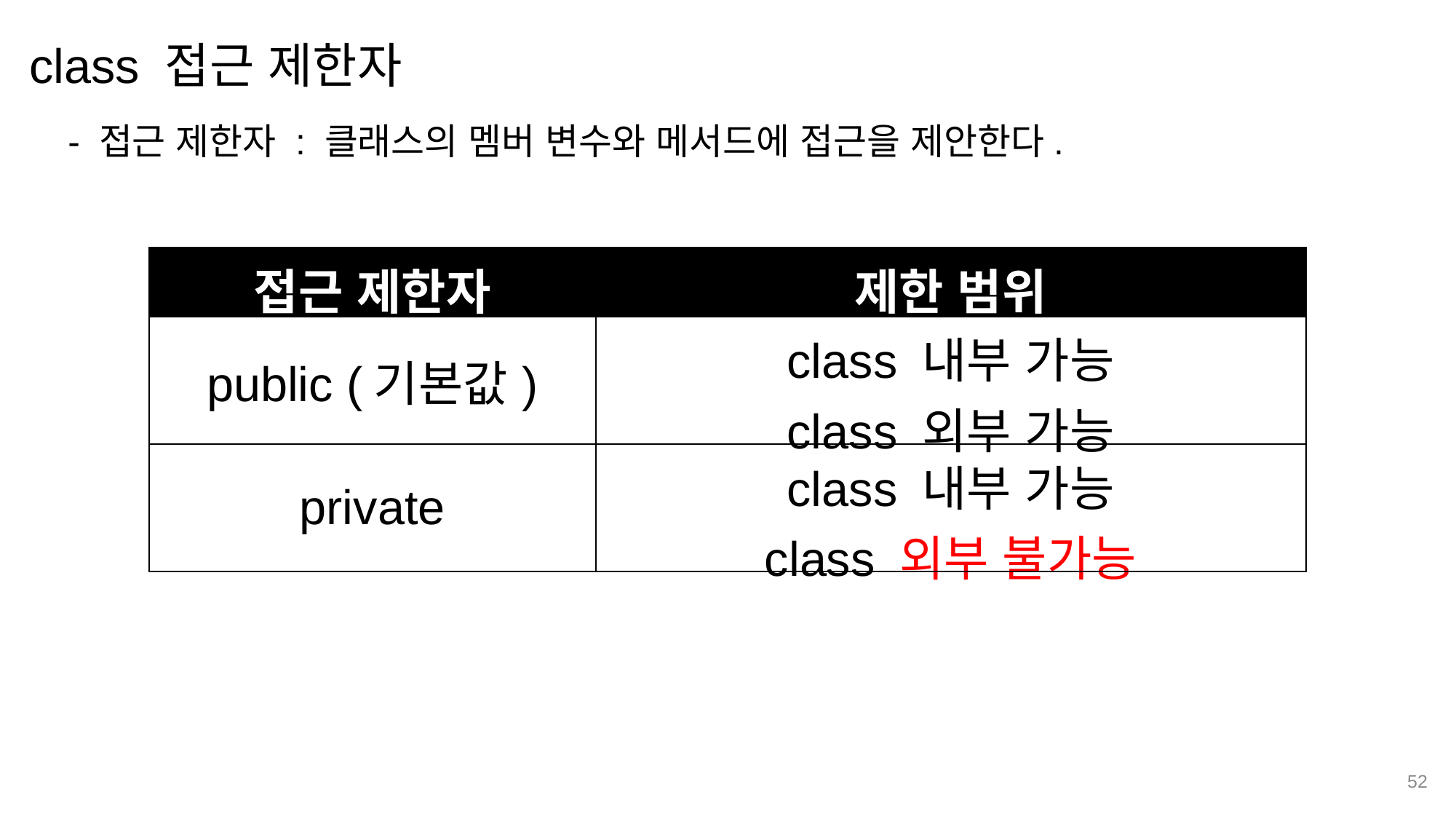

class 접근 제한자
나눔스퀘어OTF ExtraBold
- 접근 제한자 : 클래스의 멤버 변수와 메서드에 접근을 제안한다.
나눔스퀘어OTF Bold
나눔스퀘어OTF
| 접근 제한자 | 제한 범위 |
| --- | --- |
| public (기본값) | class 내부 가능 class 외부 가능 |
| private | class 내부 가능 class 외부 불가능 |
나눔스퀘어 Light
나눔스퀘어 Light
나눔스퀘어OTF

52